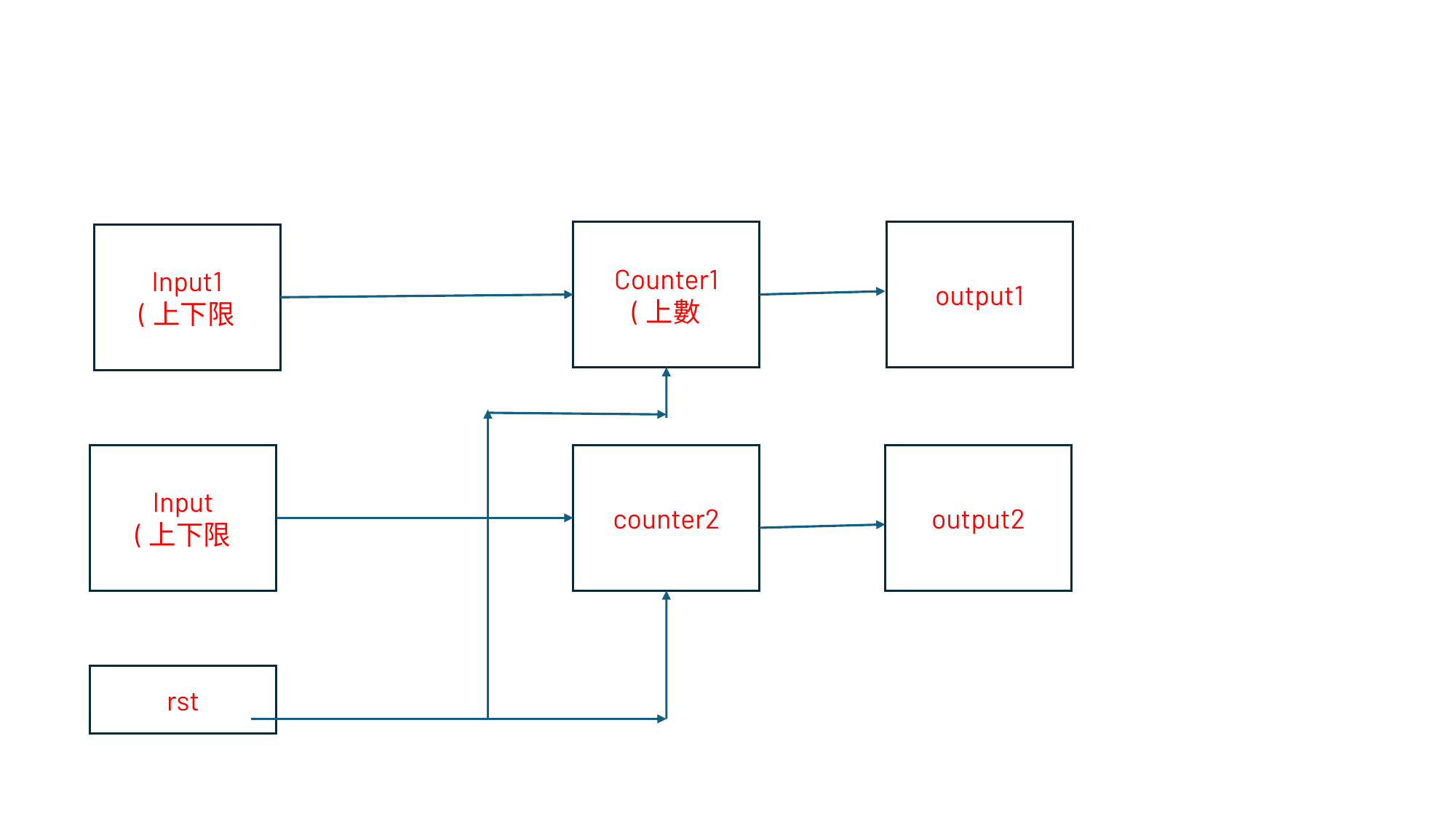

Counter1
(上數
output1
Input1
(上下限
Input
(上下限
counter2
output2
rst